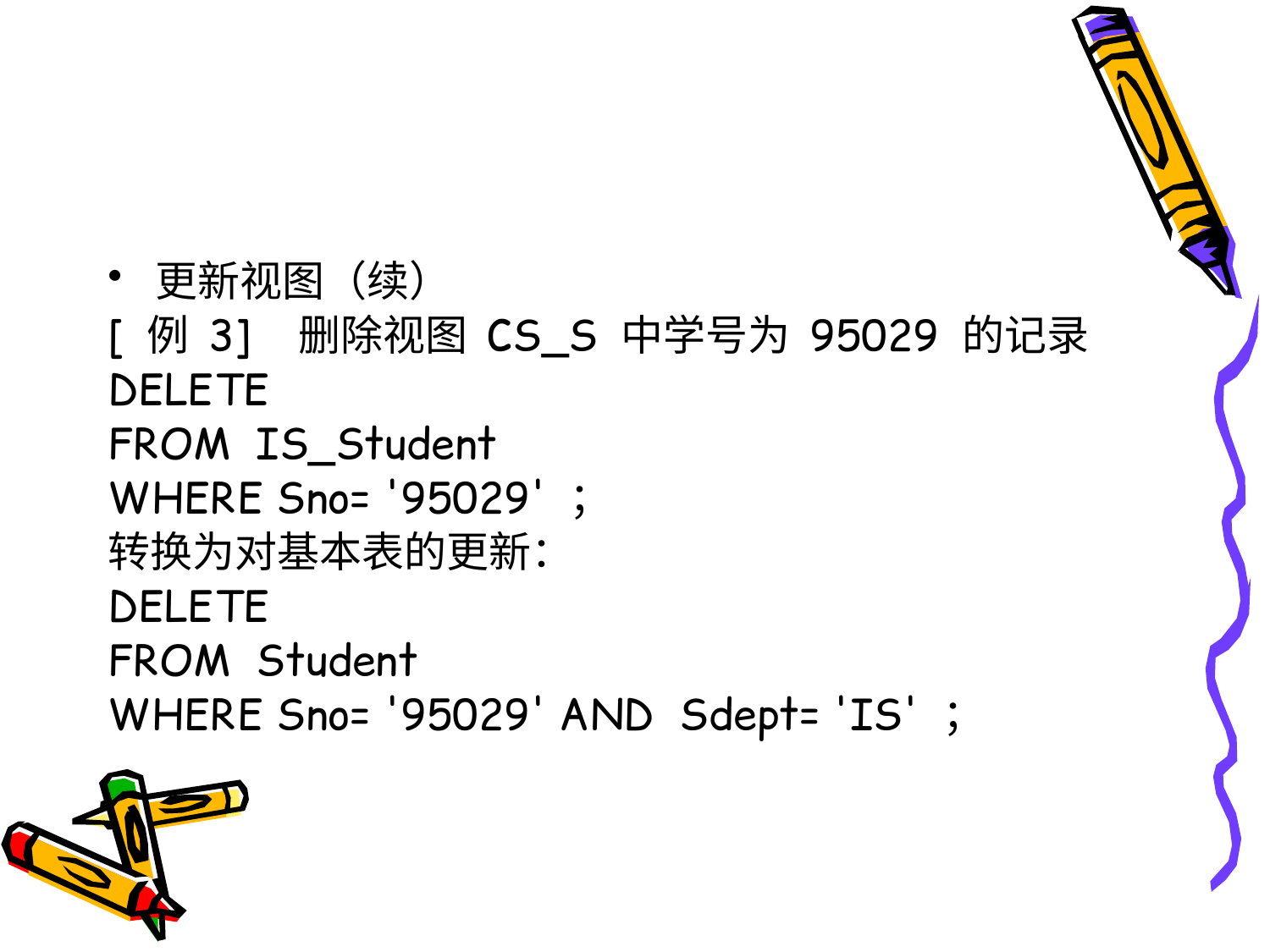

#
更新视图（续）
[ 例 3]   删除视图 CS_S 中学号为 95029 的记录
DELETE
FROM  IS_Student
WHERE Sno= '95029' ；
转换为对基本表的更新：
DELETE
FROM  Student
WHERE Sno= '95029' AND  Sdept= 'IS' ；